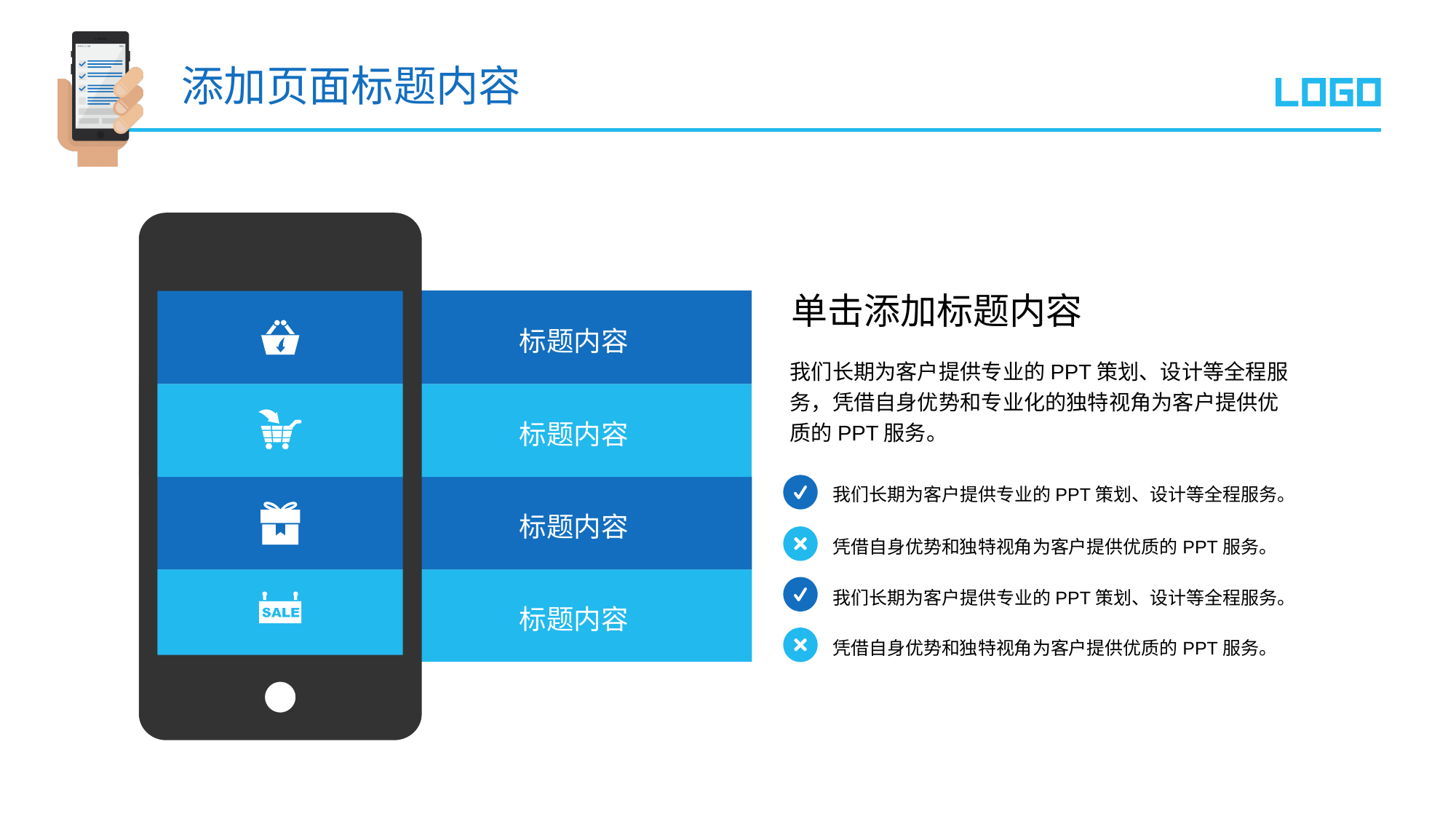

添加页面标题内容

单击添加标题内容
我们长期为客户提供专业的PPT策划、设计等全程服务，凭借自身优势和专业化的独特视角为客户提供优质的PPT服务。
我们长期为客户提供专业的PPT策划、设计等全程服务。

凭借自身优势和独特视角为客户提供优质的PPT服务。

我们长期为客户提供专业的PPT策划、设计等全程服务。

凭借自身优势和独特视角为客户提供优质的PPT服务。

标题内容
标题内容
标题内容
标题内容